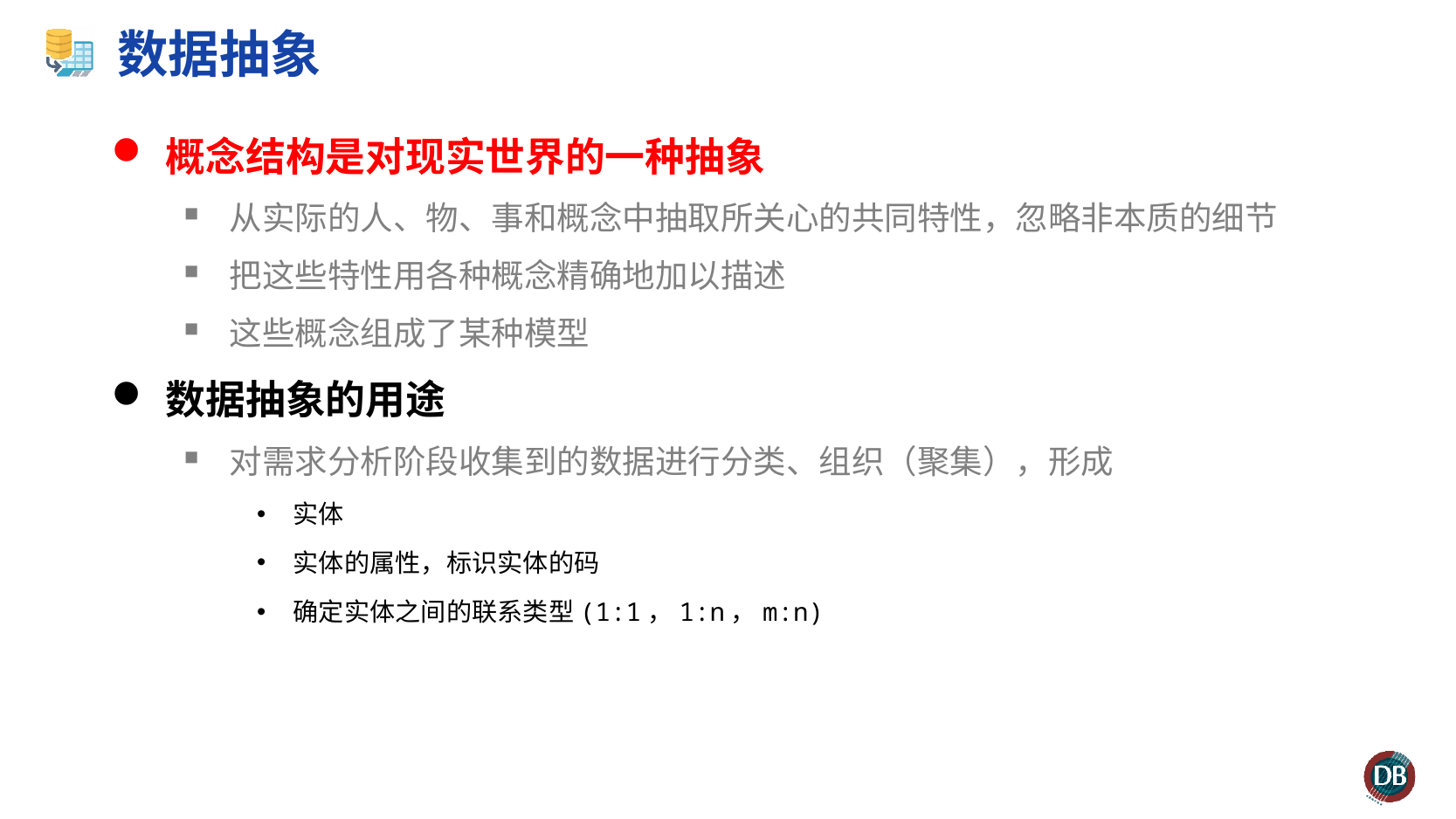

# 数据抽象
概念结构是对现实世界的一种抽象
从实际的人、物、事和概念中抽取所关心的共同特性，忽略非本质的细节
把这些特性用各种概念精确地加以描述
这些概念组成了某种模型
数据抽象的用途
对需求分析阶段收集到的数据进行分类、组织（聚集），形成
实体
实体的属性，标识实体的码
确定实体之间的联系类型(1:1，1:n，m:n)